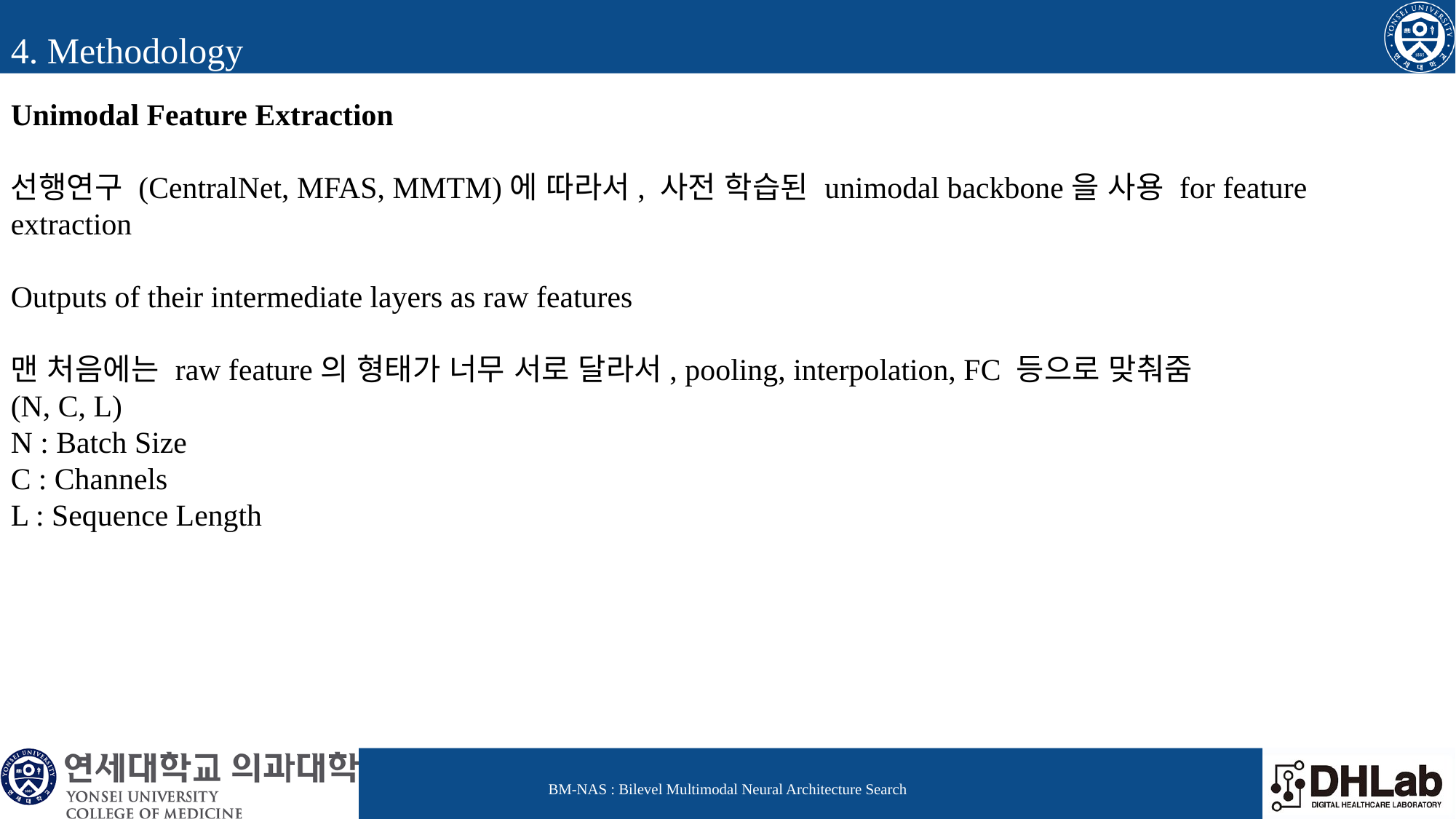

4. Methodology
Unimodal Feature Extraction

선행연구 (CentralNet, MFAS, MMTM)에 따라서, 사전 학습된 unimodal backbone을 사용 for feature extraction

Outputs of their intermediate layers as raw features

맨 처음에는 raw feature의 형태가 너무 서로 달라서, pooling, interpolation, FC 등으로 맞춰줌
(N, C, L)
N : Batch Size
C : Channels
L : Sequence Length